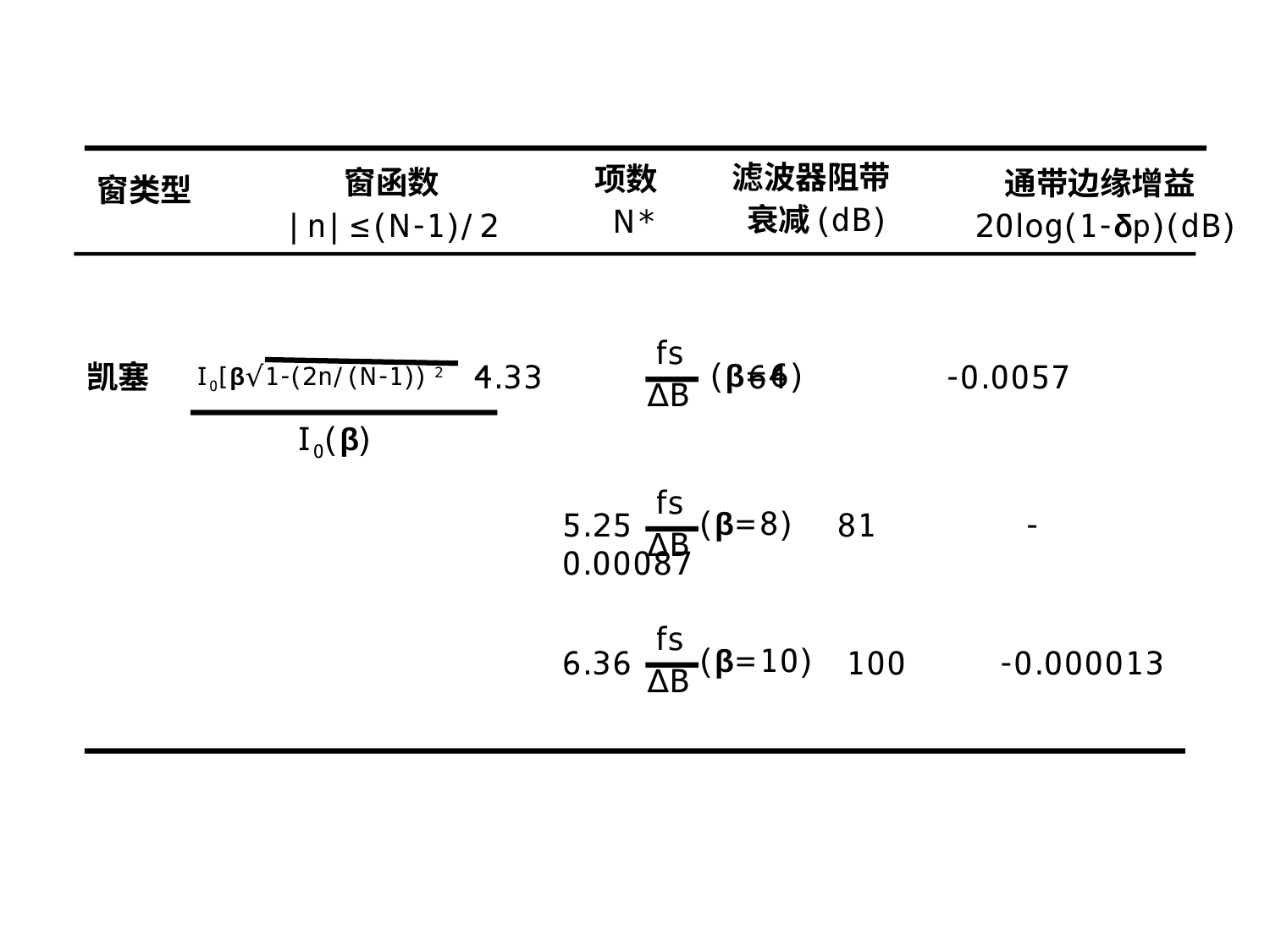

滤波器阻带
 衰减(dB)
      窗函数
|n|≤(N-1)/2
项数
  N*
窗类型

 fs
∆B

(β=6)
凯塞                                            4.33                      64                 -0.0057

I0(β)
 fs
∆B

(β=8)
5.25                      81                -0.00087
 fs
∆B

(β=10)
6.36                       100          -0.000013

   通带边缘增益
20log(1-δp)(dB)
I0[β√1-(2n/(N-1)) 2